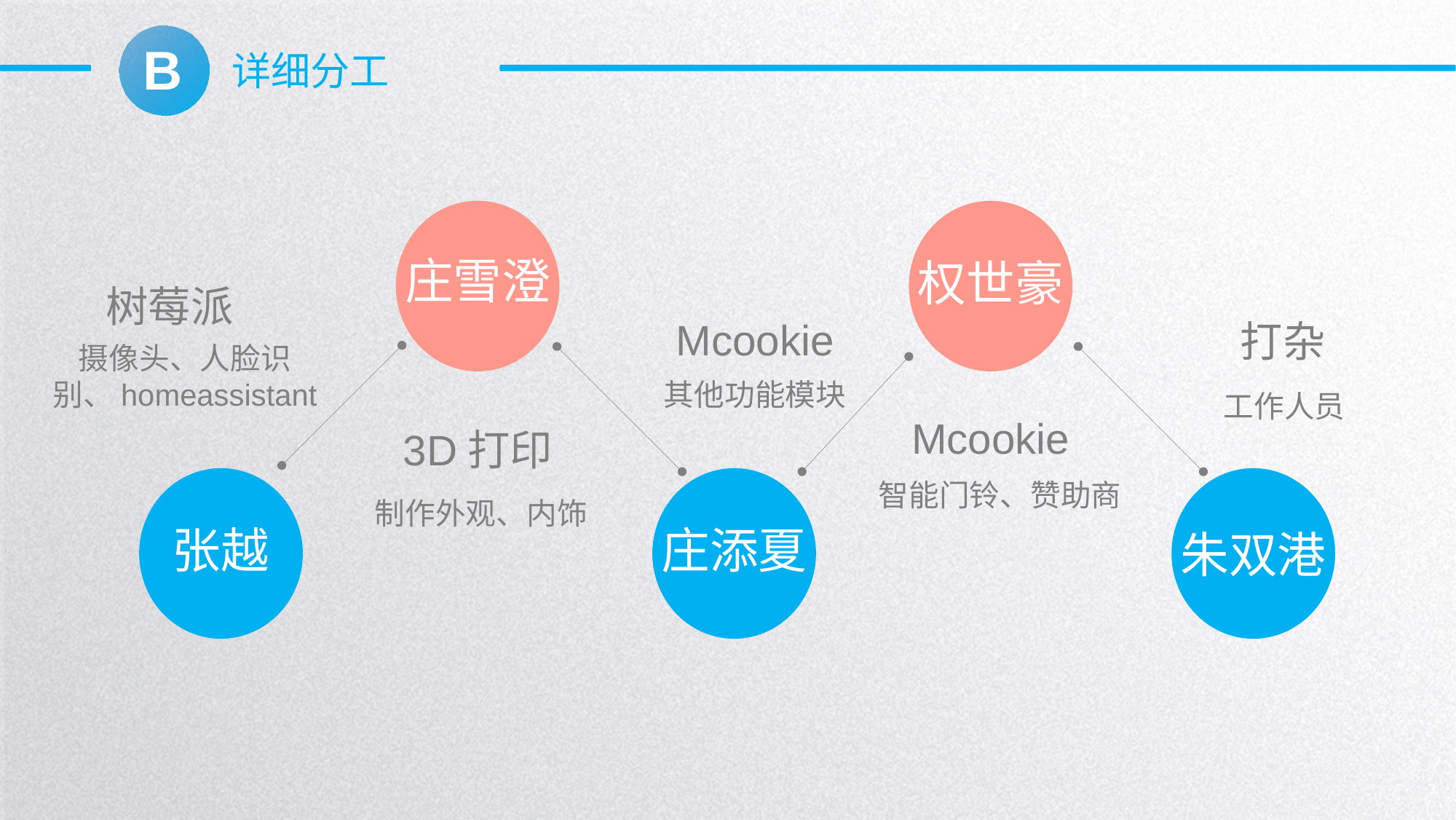

B
详细分工

庄雪澄

权世豪
树莓派
摄像头、人脸识别、homeassistant
Mcookie
其他功能模块
打杂
工作人员
Mcookie
智能门铃、赞助商
3D打印
制作外观、内饰

庄添夏

朱双港

张越